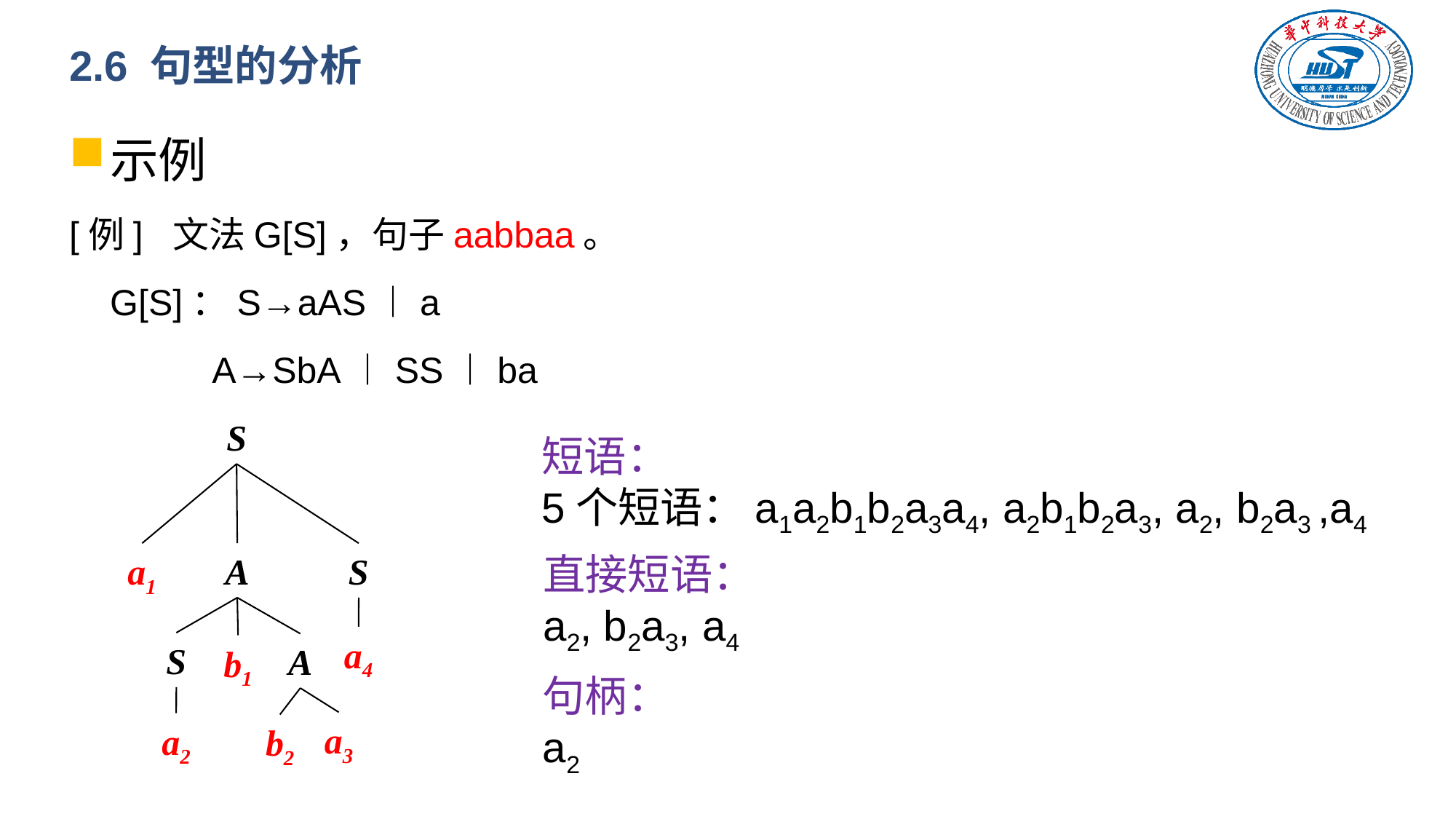

# 2.6 句型的分析
示例
[例]  文法G[S]，句子aabbaa。
G[S]：S→aAS︱a
          A→SbA︱SS︱ba

S
a1
A
S
a4
S
A
b1
a3
a2
b2
短语：
5个短语：a1a2b1b2a3a4, a2b1b2a3, a2, b2a3 ,a4
直接短语：
a2, b2a3, a4
句柄：
a2
68